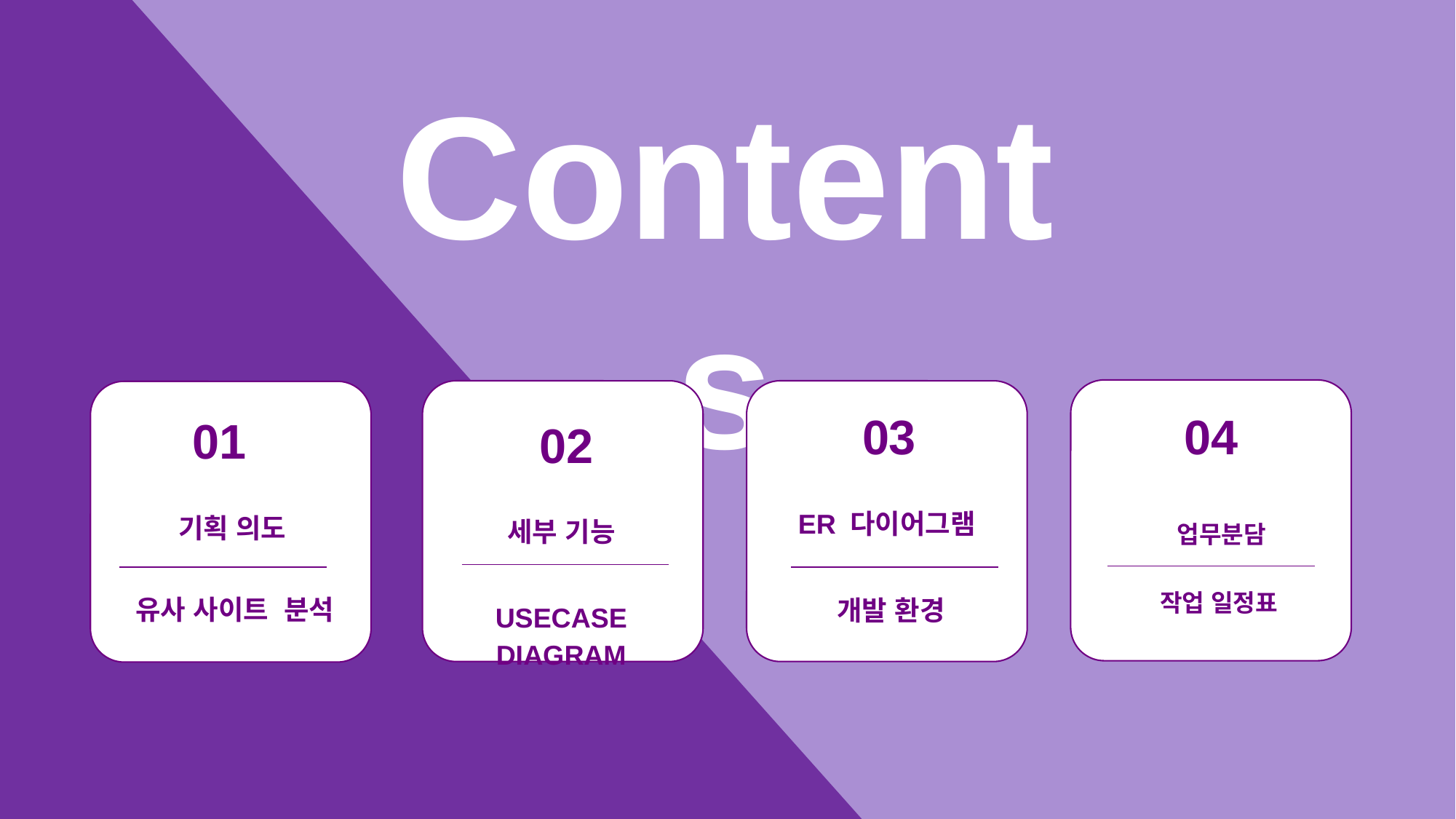

Contents

ER 다이어그램

03
04
01
02
기획 의도
세부 기능
업무분담
작업 일정표
유사 사이트  분석
개발 환경
USECASE DIAGRAM